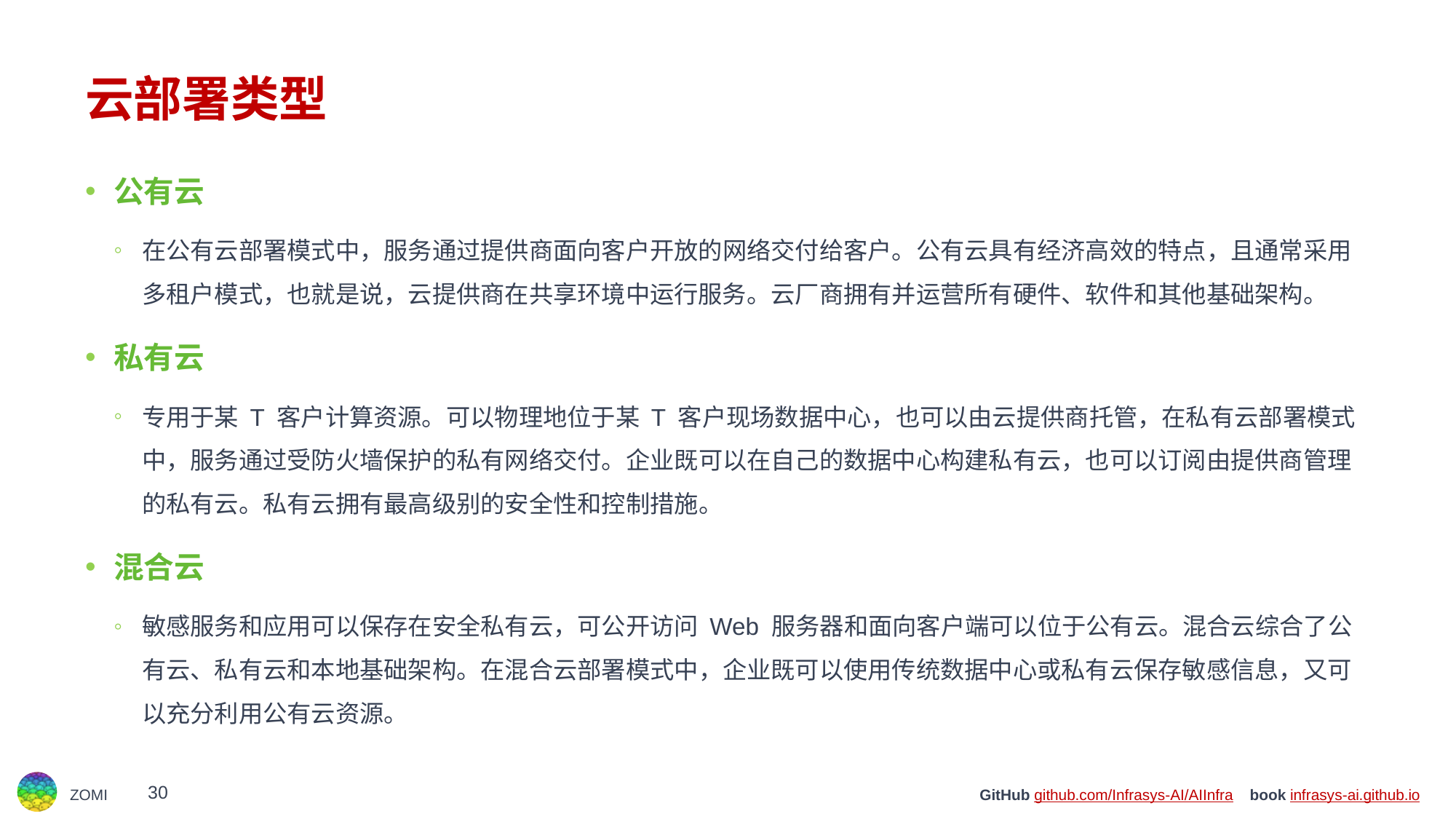

# 云部署类型
公有云
在公有云部署模式中，服务通过提供商面向客户开放的网络交付给客户。公有云具有经济高效的特点，且通常采用多租户模式，也就是说，云提供商在共享环境中运行服务。云厂商拥有并运营所有硬件、软件和其他基础架构。
私有云
专用于某 T 客户计算资源。可以物理地位于某 T 客户现场数据中心，也可以由云提供商托管，在私有云部署模式中，服务通过受防火墙保护的私有网络交付。企业既可以在自己的数据中心构建私有云，也可以订阅由提供商管理的私有云。私有云拥有最高级别的安全性和控制措施。
混合云
敏感服务和应用可以保存在安全私有云，可公开访问 Web 服务器和面向客户端可以位于公有云。混合云综合了公有云、私有云和本地基础架构。在混合云部署模式中，企业既可以使用传统数据中心或私有云保存敏感信息，又可以充分利用公有云资源。